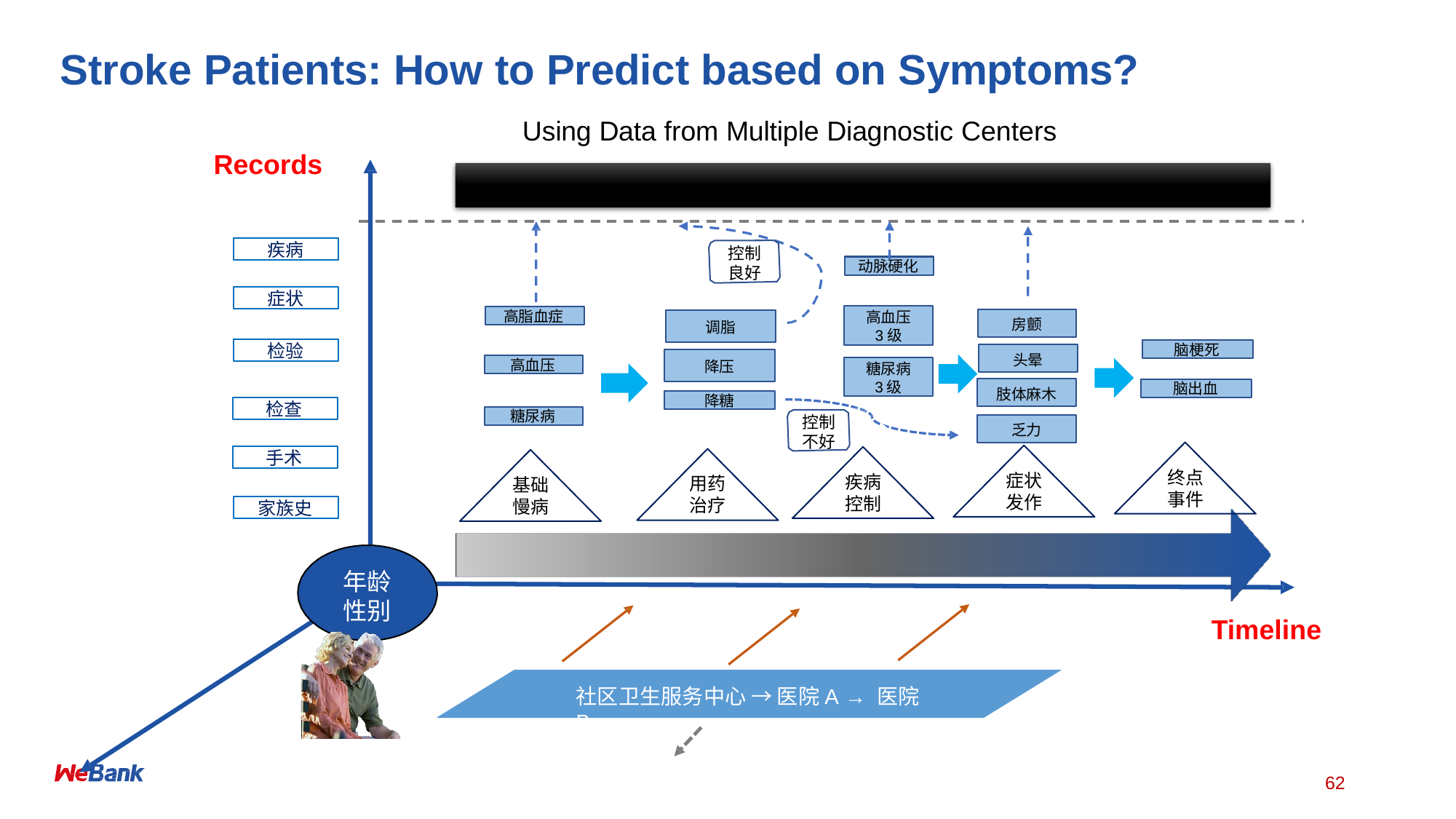

# Stroke Patients: How to Predict based on Symptoms?
Using Data from Multiple Diagnostic Centers
Records
Stroke Diagnosis

疾病

控制 良好
动脉硬化
症状

高脂血症
高血压
3级

房颤
调脂
检验
脑梗死

头晕

高血压

降压

糖尿病
3级

脑出血
肢体麻木
降糖
检查

糖尿病

控制 不好

乏力

手术

终点 事件
症状 发作
疾病
控制
用药
治疗
基础 慢病
家族史

年龄 性别

Timeline

社区卫生服务中心 → 医院A → 医院B

62